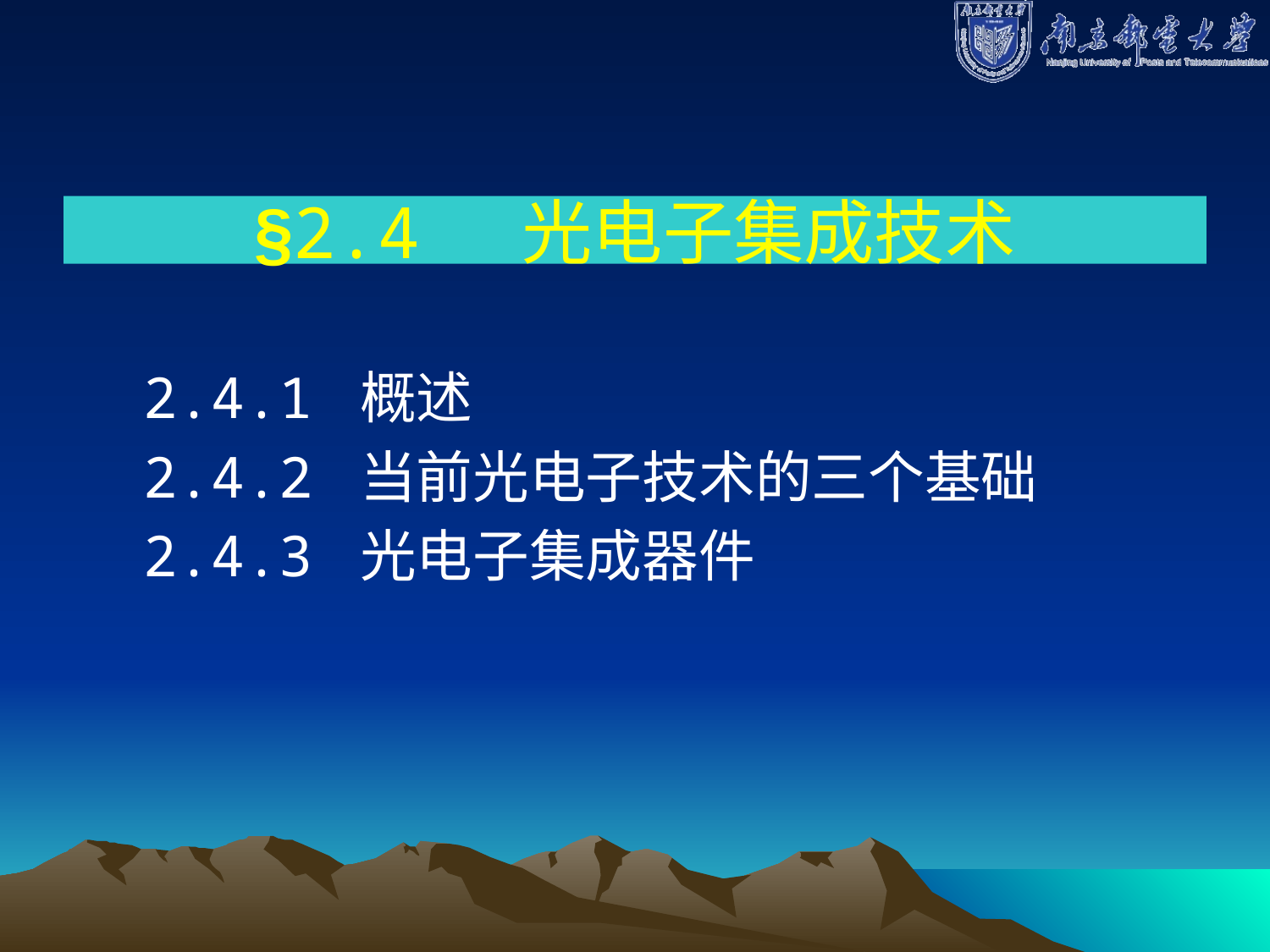

# §2.4  光电子集成技术
2.4.1 概述
2.4.2 当前光电子技术的三个基础
2.4.3 光电子集成器件

3